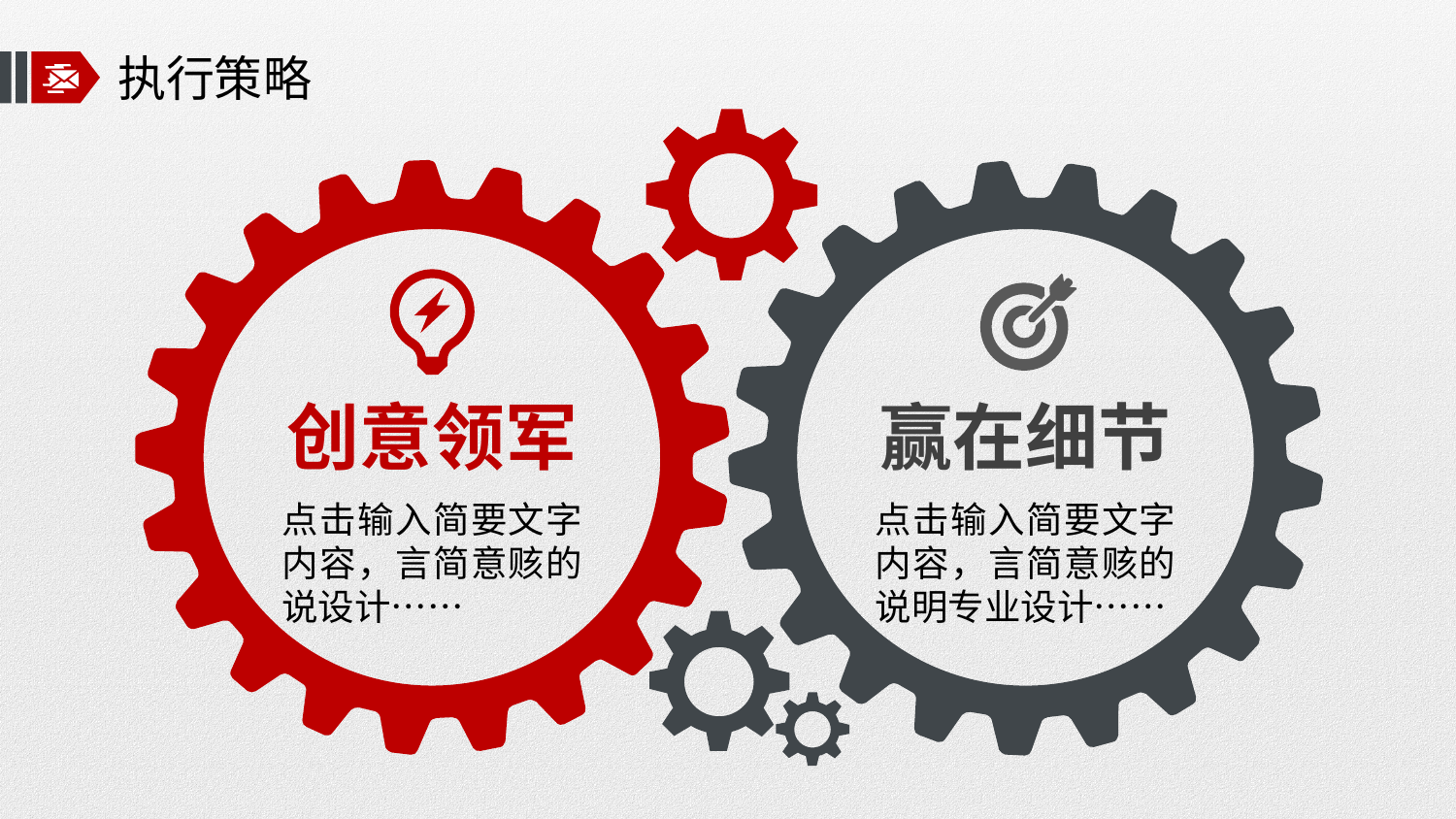

# 执行策略

创意领军
赢在细节
点击输入简要文字内容，言简意赅的说设计……
点击输入简要文字内容，言简意赅的说明专业设计……

浏览更多搜索：COOLLA       技术支持、合作、定制PPT联系QQ:34865632